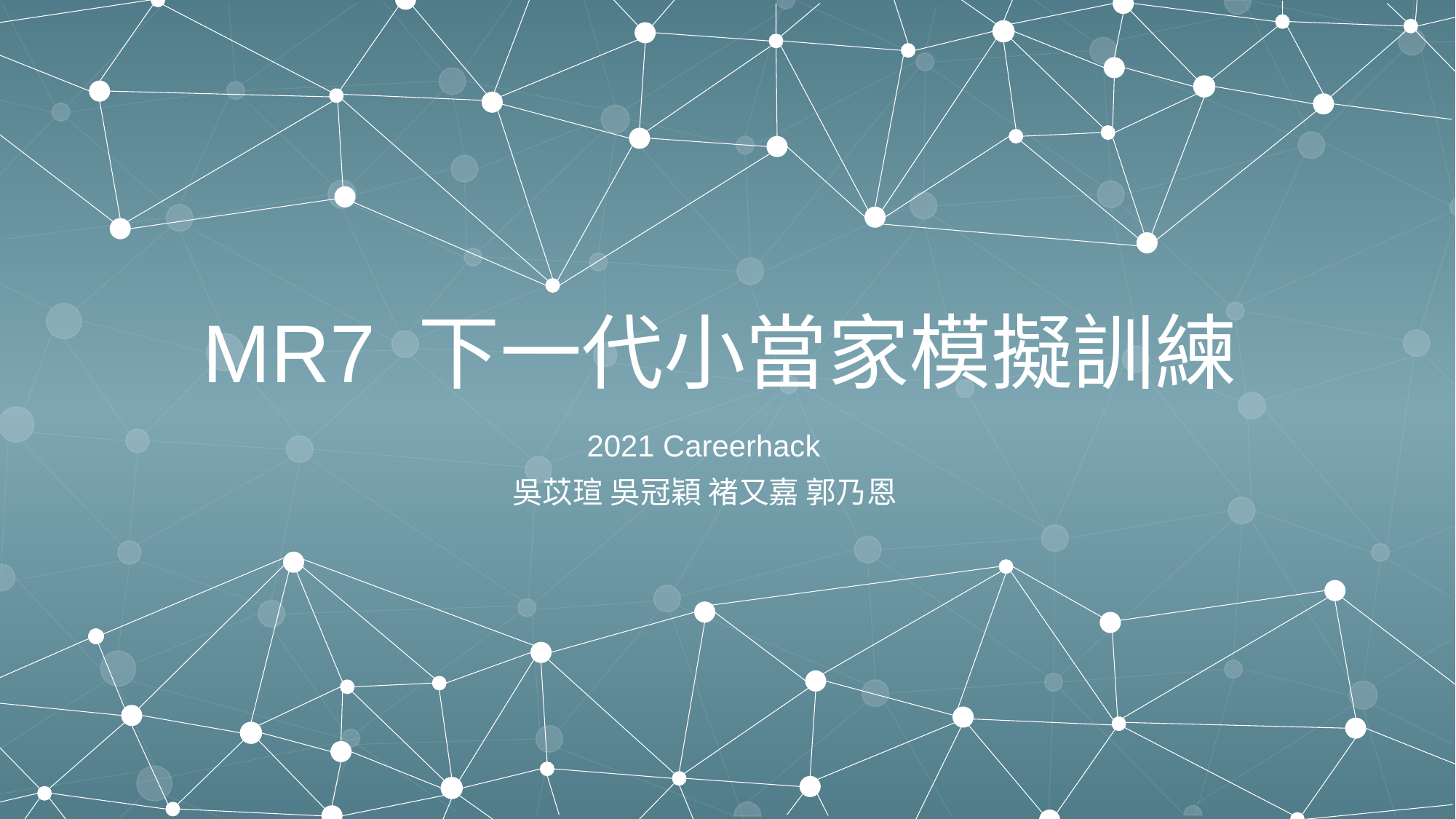

MR7 下一代小當家模擬訓練
2021 Careerhack
吳苡瑄 吳冠穎 褚又嘉 郭乃恩